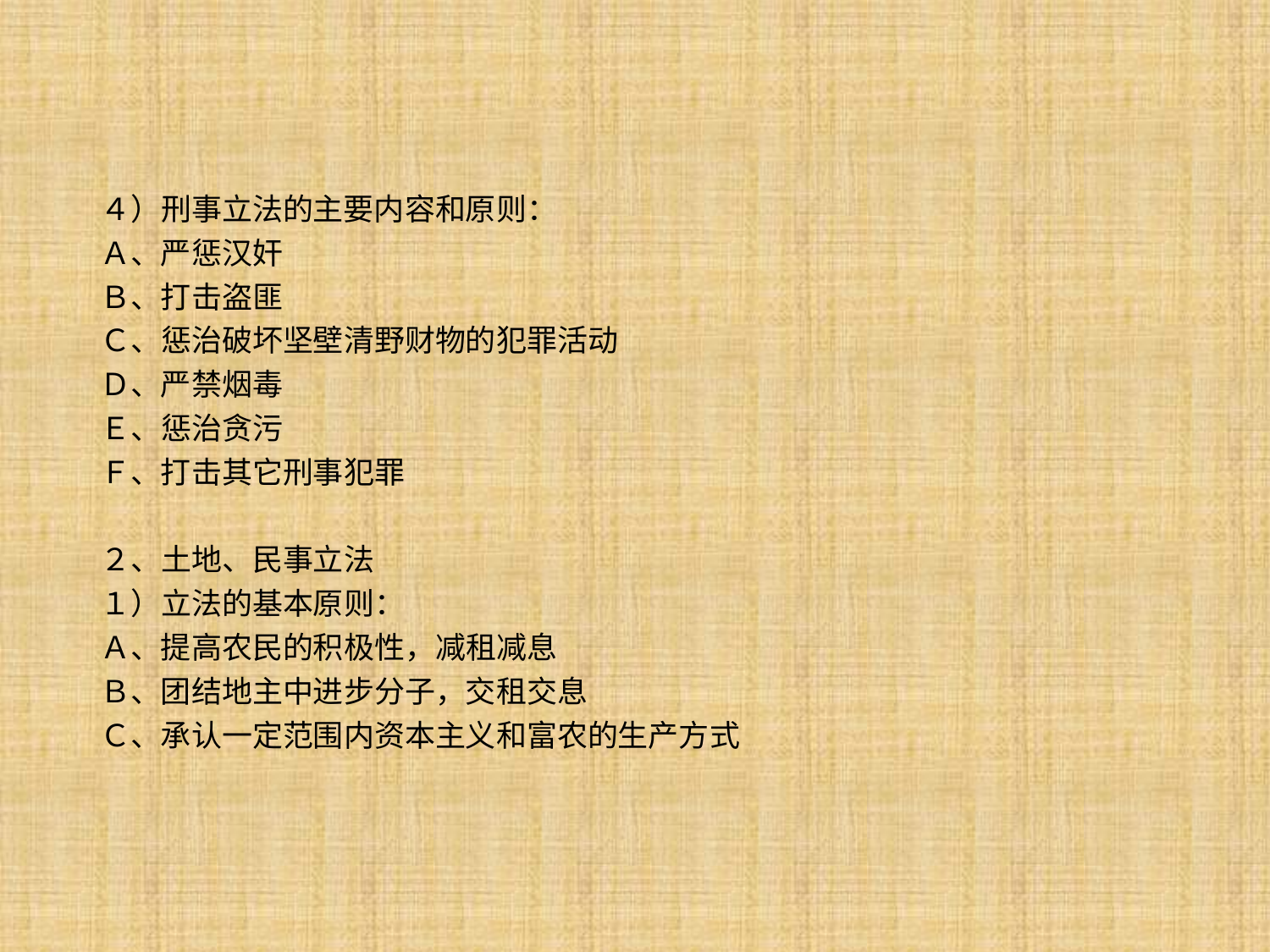

４）刑事立法的主要内容和原则：
Ａ、严惩汉奸
Ｂ、打击盗匪
Ｃ、惩治破坏坚壁清野财物的犯罪活动
Ｄ、严禁烟毒
Ｅ、惩治贪污
Ｆ、打击其它刑事犯罪

２、土地、民事立法
１）立法的基本原则：
Ａ、提高农民的积极性，减租减息
Ｂ、团结地主中进步分子，交租交息
Ｃ、承认一定范围内资本主义和富农的生产方式